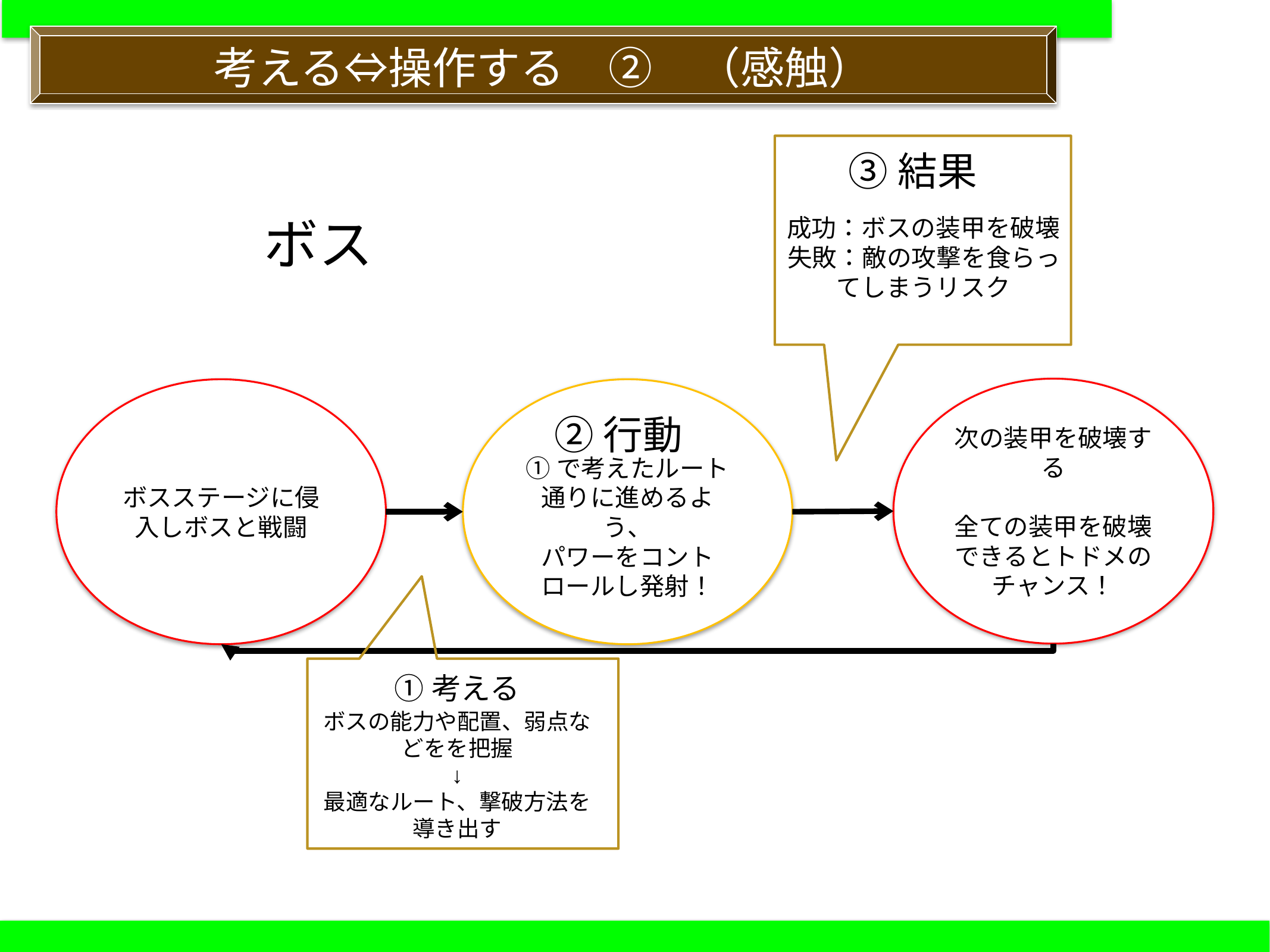

考える⇔操作する　②　（感触）

③結果
ボス
成功：ボスの装甲を破壊
失敗：敵の攻撃を食らってしまうリスク

次の装甲を破壊する

全ての装甲を破壊できるとトドメのチャンス！
ボスステージに侵入しボスと戦闘

①で考えたルート通りに進めるよう、
パワーをコントロールし発射！
②行動

①考える
ボスの能力や配置、弱点などをを把握
↓
最適なルート、撃破方法を導き出す